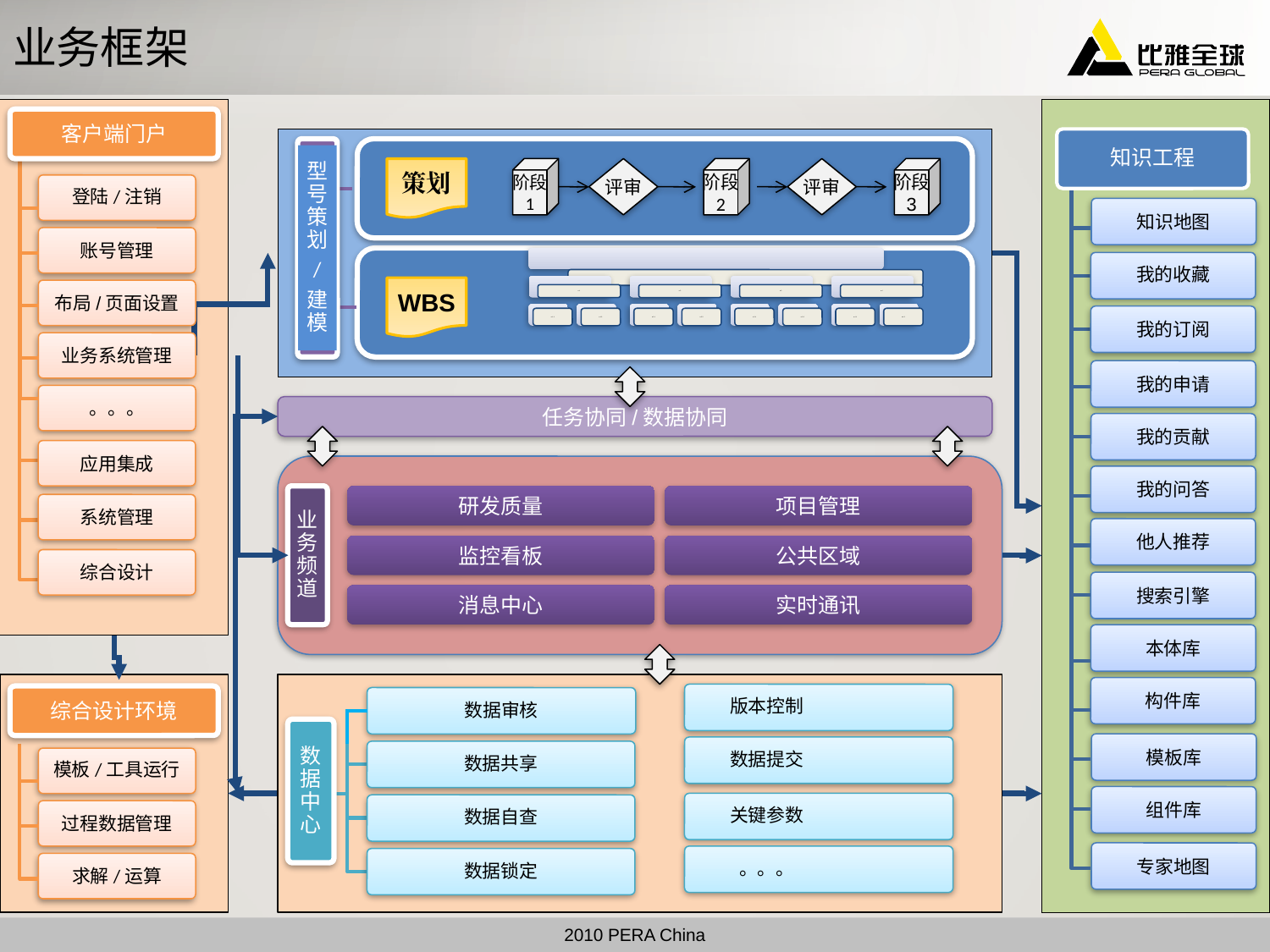

# 业务框架

客户端门户
研发门户

知识工程

型号策划
/
建模

策划
阶段
1
评审
阶段
2
评审
阶段
3

登陆/注销

知识地图

账号管理

   n.0
n.1
n.2
n.2.1
n.1.1
n.1.2
n.2.2
n.3
n.3.1
n.3.2
n.4
n.4.1
n.4.2

我的收藏

WBS

布局/页面设置

我的订阅

业务系统管理

我的申请

。。。

任务协同/数据协同

我的贡献

应用集成

我的问答

业务频道
研发质量
项目管理

系统管理

他人推荐
监控看板
公共区域

综合设计

搜索引擎
消息中心
实时通讯

本体库

构件库

版本控制

综合设计环境

数据审核

数据中心

模板库

数据提交

数据共享

模板/工具运行

组件库

关键参数

数据自查

过程数据管理

专家地图

。。。

数据锁定

求解/运算